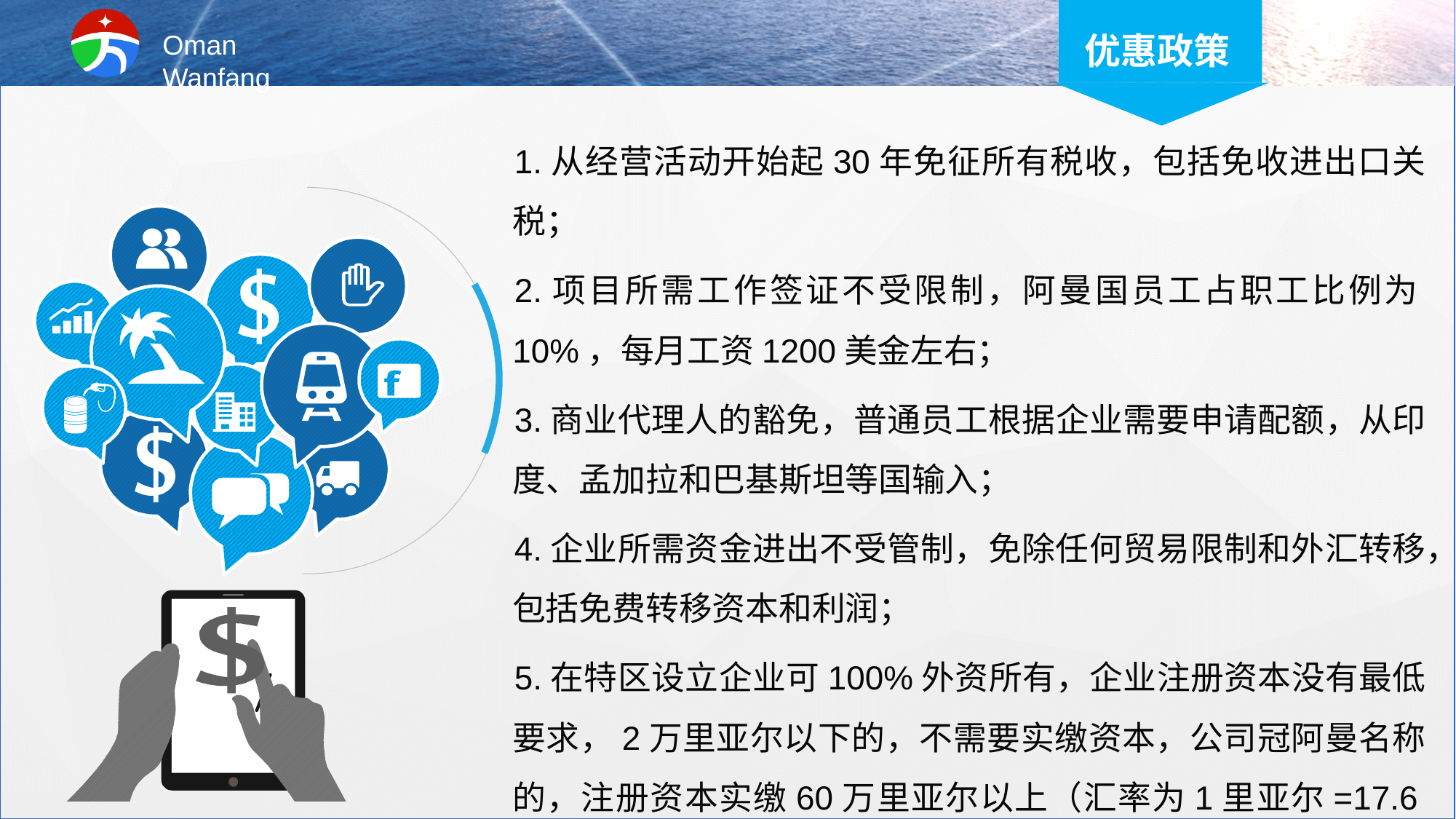

优惠政策
1.从经营活动开始起30年免征所有税收，包括免收进出口关税；
2.项目所需工作签证不受限制，阿曼国员工占职工比例为10%，每月工资1200美金左右；
3.商业代理人的豁免，普通员工根据企业需要申请配额，从印度、孟加拉和巴基斯坦等国输入；
4.企业所需资金进出不受管制，免除任何贸易限制和外汇转移，包括免费转移资本和利润；
5.在特区设立企业可100%外资所有，企业注册资本没有最低要求，2万里亚尔以下的，不需要实缴资本，公司冠阿曼名称的，注册资本实缴60万里亚尔以上（汇率为1里亚尔=17.6人民币）；